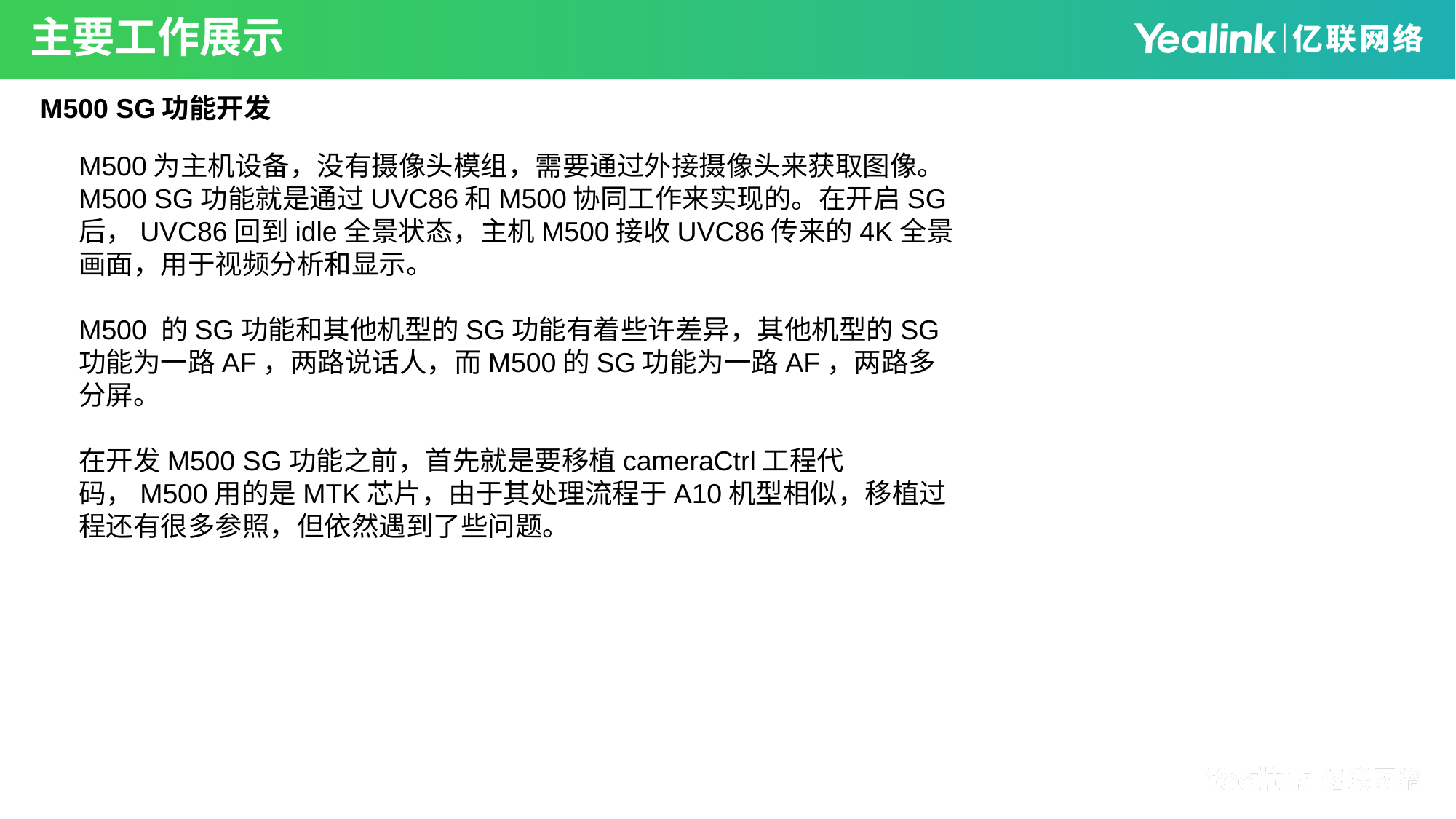

主要工作展示

M500 SG功能开发
M500为主机设备，没有摄像头模组，需要通过外接摄像头来获取图像。M500 SG功能就是通过UVC86和M500协同工作来实现的。在开启SG后，UVC86回到idle全景状态，主机M500接收UVC86传来的4K全景画面，用于视频分析和显示。

M500 的SG功能和其他机型的SG功能有着些许差异，其他机型的SG功能为一路AF，两路说话人，而M500的SG功能为一路AF，两路多分屏。

在开发M500 SG功能之前，首先就是要移植cameraCtrl工程代码，M500用的是MTK芯片，由于其处理流程于A10机型相似，移植过程还有很多参照，但依然遇到了些问题。